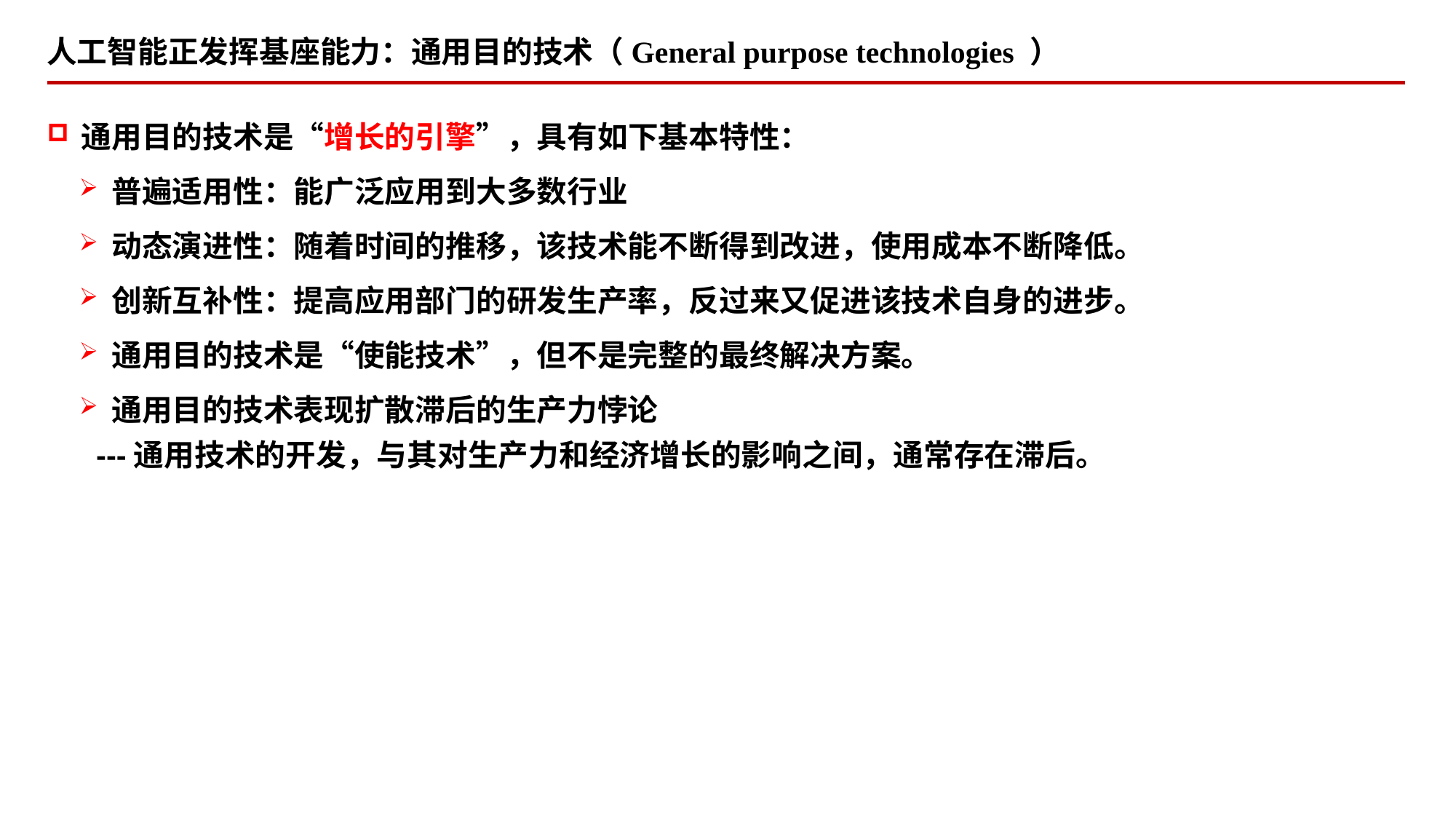

人工智能正发挥基座能力：通用目的技术（General purpose technologies ）
通用目的技术是“增长的引擎”，具有如下基本特性：
普遍适用性：能广泛应用到大多数行业
动态演进性：随着时间的推移，该技术能不断得到改进，使用成本不断降低。
创新互补性：提高应用部门的研发生产率，反过来又促进该技术自身的进步。
通用目的技术是“使能技术”，但不是完整的最终解决方案。
通用目的技术表现扩散滞后的生产力悖论
  ---通用技术的开发，与其对生产力和经济增长的影响之间，通常存在滞后。